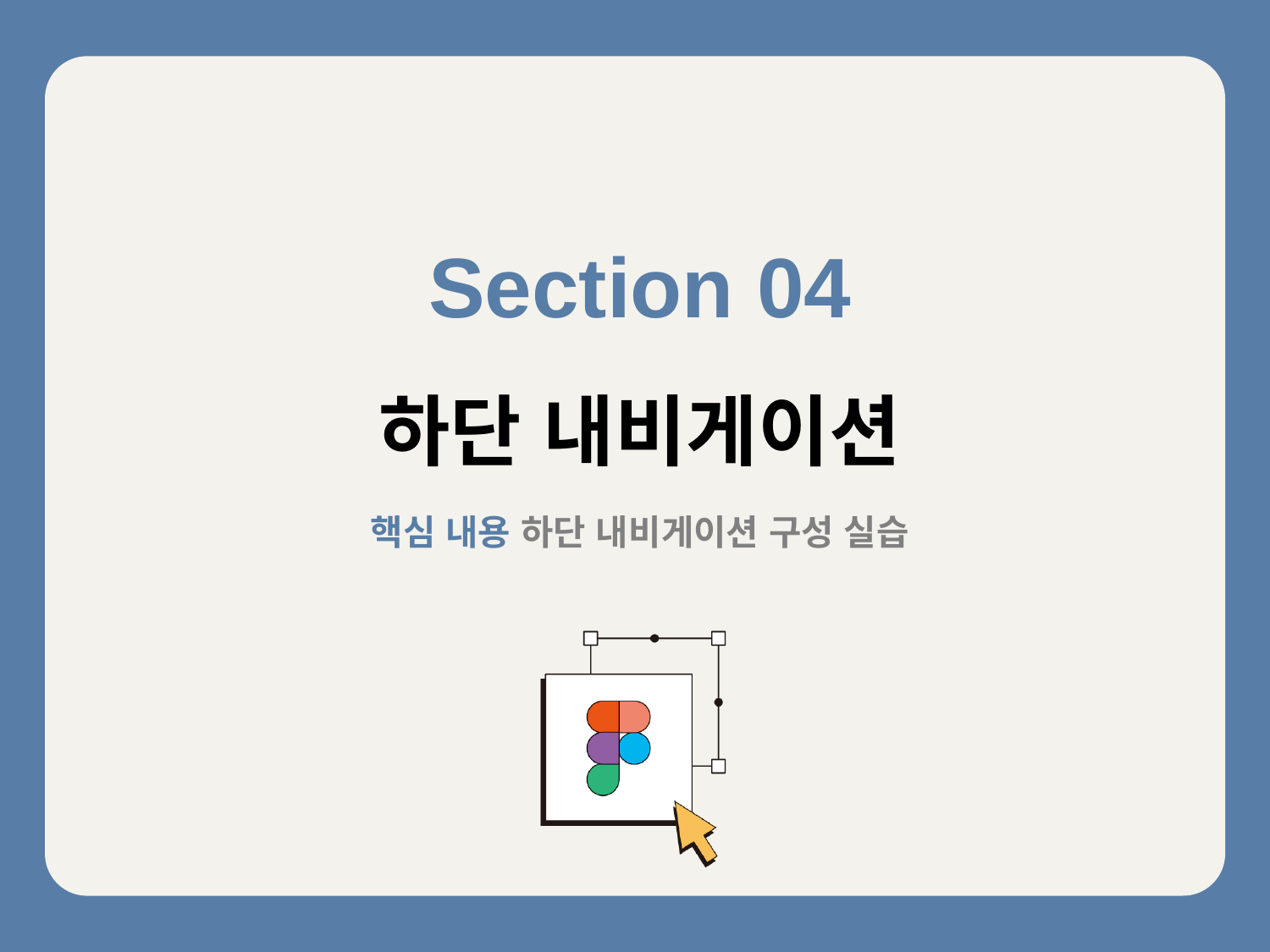

Section 04
하단 내비게이션
핵심 내용 하단 내비게이션 구성 실습